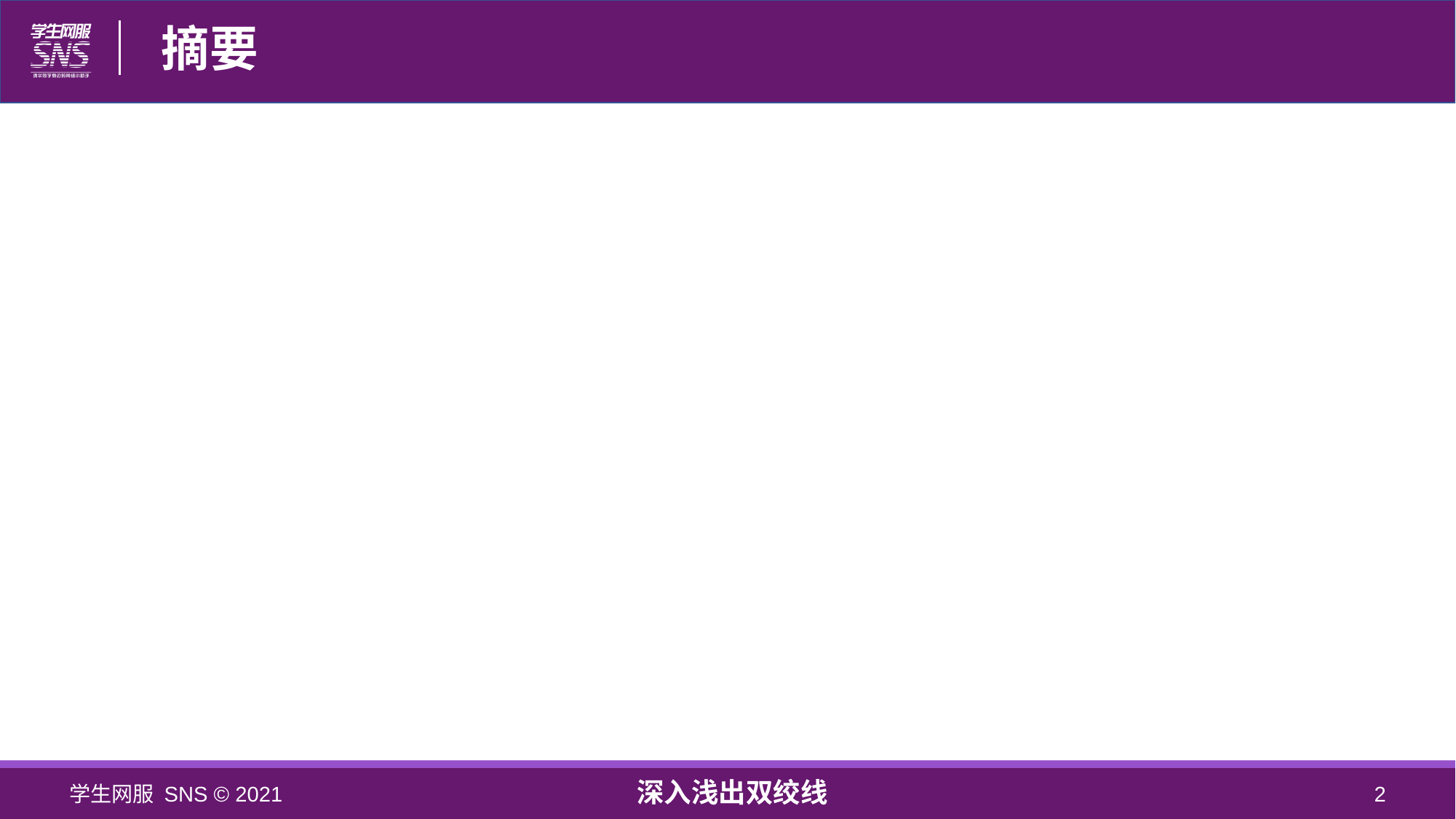

# 摘要

学生网服 SNS © 2021
深入浅出双绞线
2